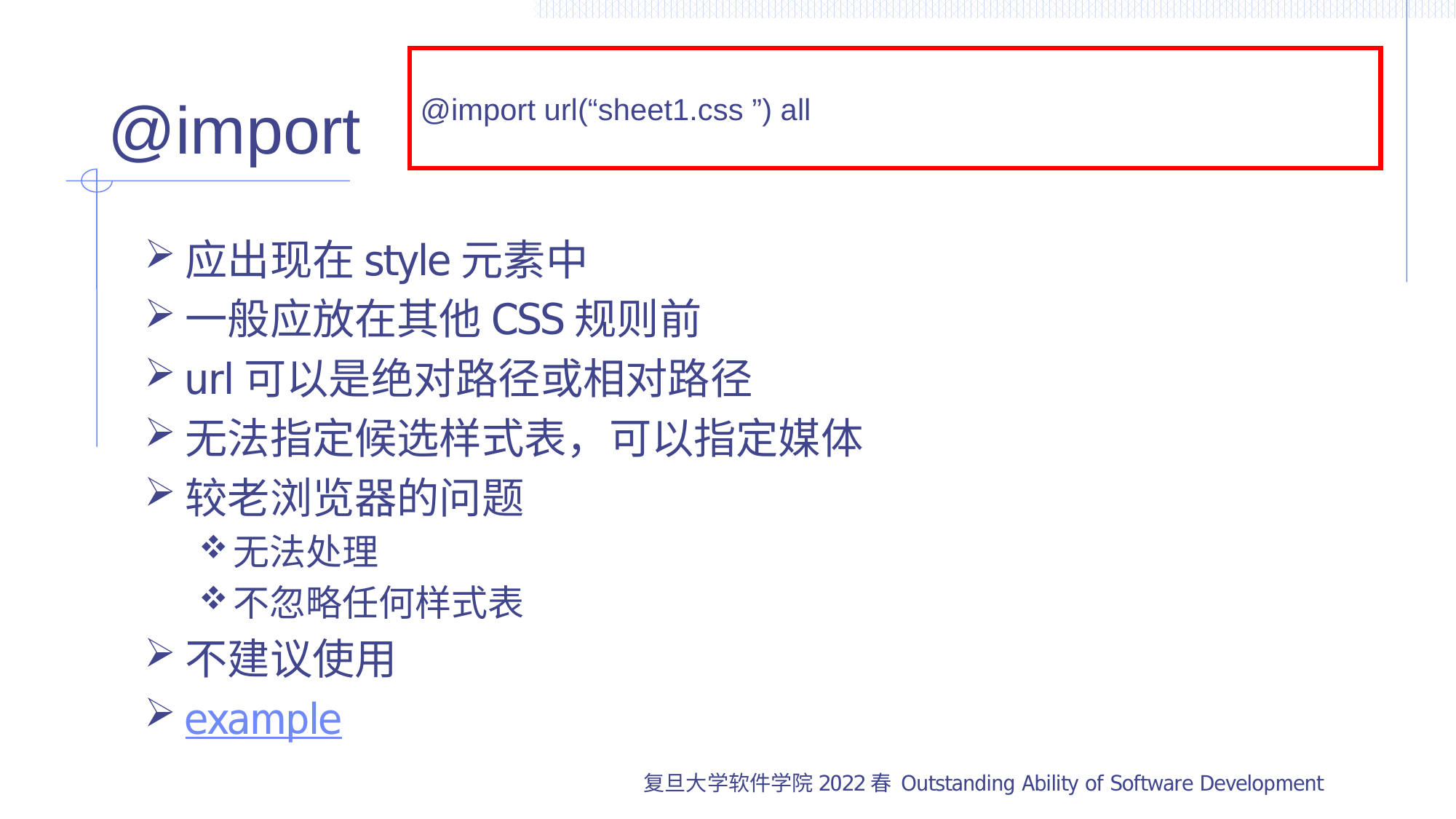

# @import

@import url(“sheet1.css ”) all

应出现在style元素中
一般应放在其他CSS规则前
url可以是绝对路径或相对路径
无法指定候选样式表，可以指定媒体
较老浏览器的问题
无法处理
不忽略任何样式表
不建议使用
example